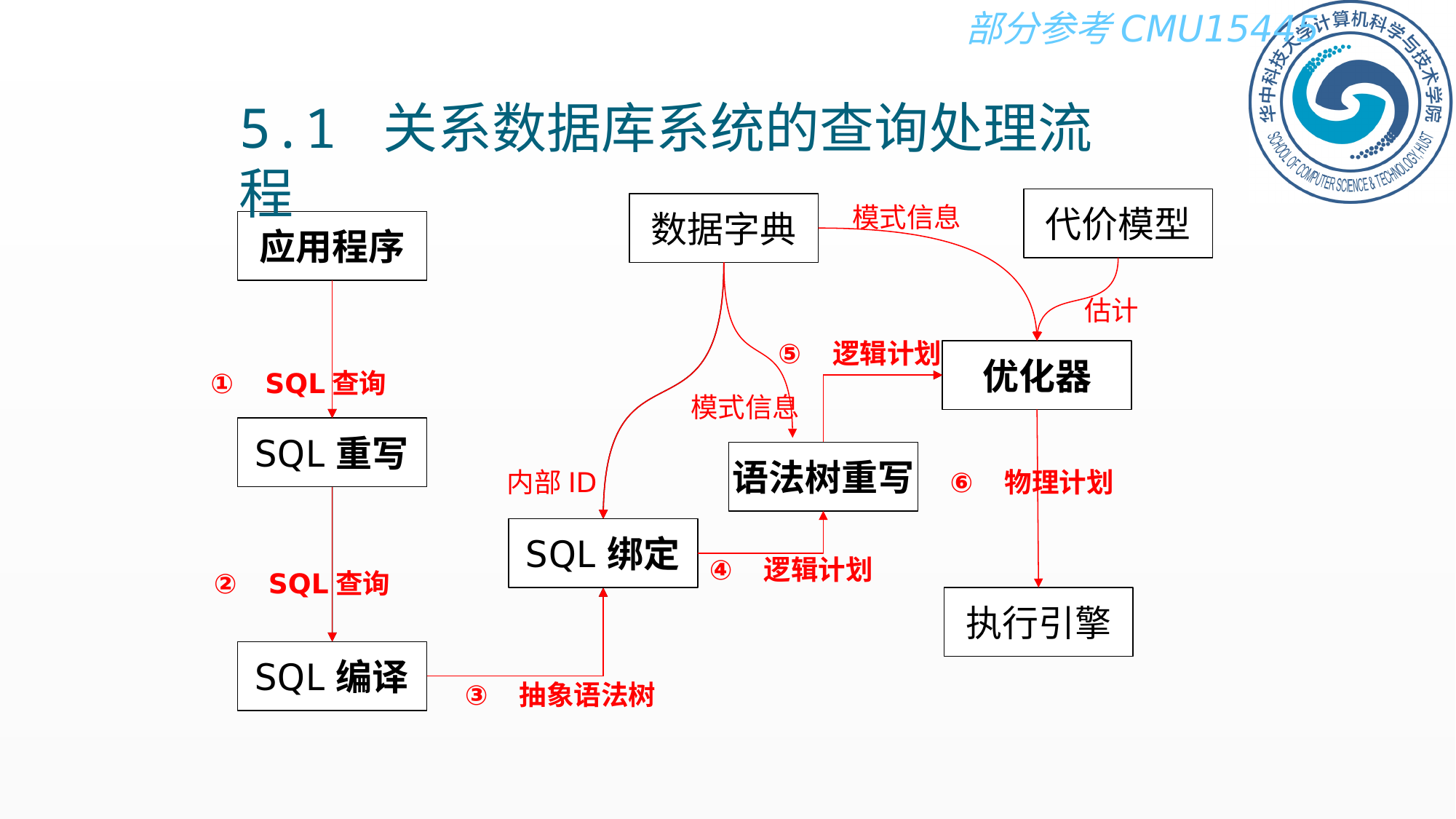

5.1 关系数据库系统的查询处理流程
代价模型
数据字典
模式信息
应用程序
估计
逻辑计划
优化器
SQL查询
模式信息
SQL重写
语法树重写
内部ID
物理计划
SQL绑定
逻辑计划
SQL查询
执行引擎
SQL编译
抽象语法树
127